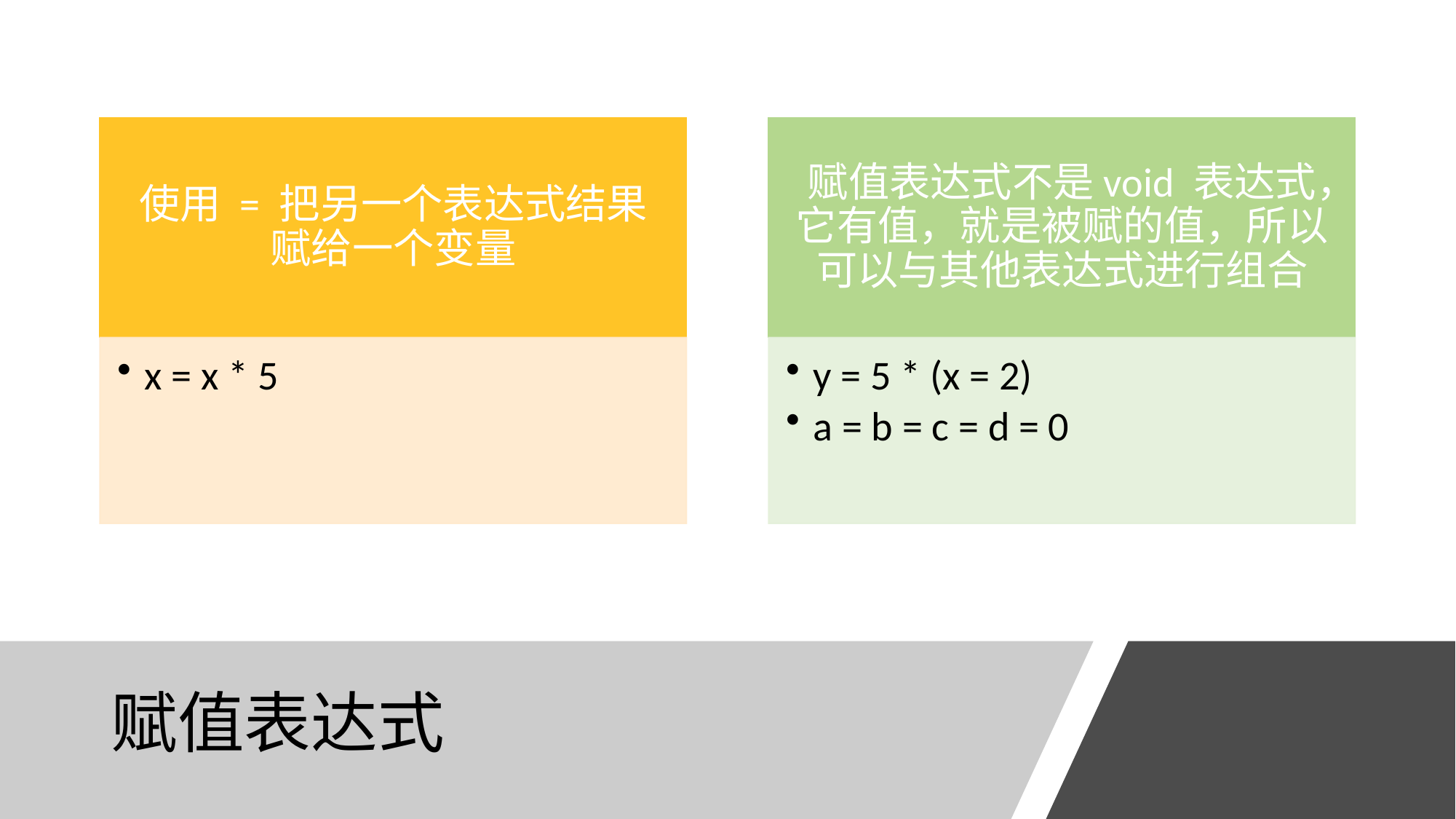

使用 = 把另一个表达式结果赋给一个变量
x = x * 5
赋值表达式不是void 表达式，它有值，就是被赋的值，所以可以与其他表达式进行组合
y = 5 * (x = 2)
a = b = c = d = 0

# 赋值表达式